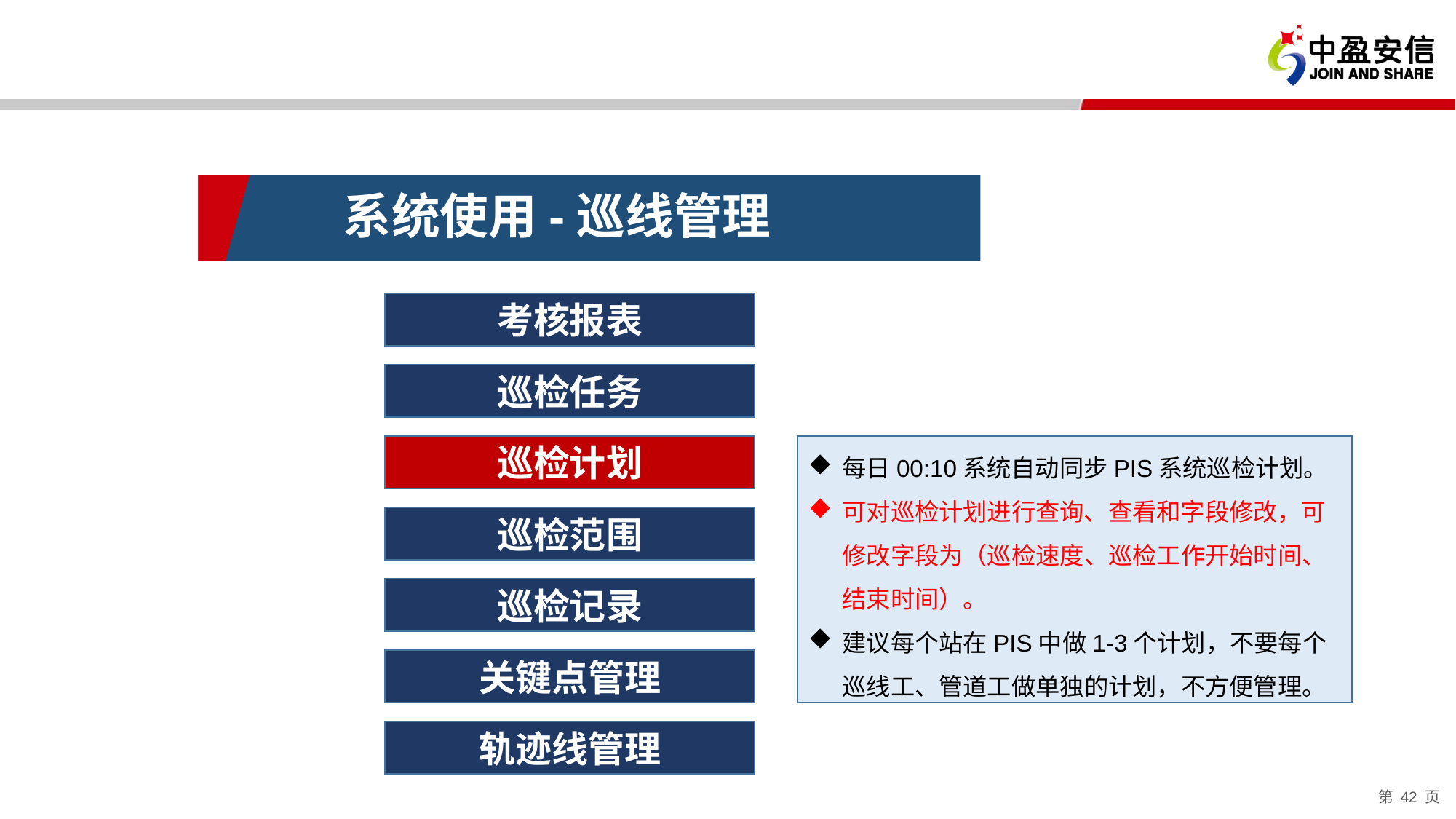

系统使用-巡线管理
考核报表
巡检任务
巡检计划
每日00:10系统自动同步PIS系统巡检计划。
可对巡检计划进行查询、查看和字段修改，可修改字段为（巡检速度、巡检工作开始时间、结束时间）。
建议每个站在PIS中做1-3个计划，不要每个巡线工、管道工做单独的计划，不方便管理。
巡检范围
巡检记录
关键点管理
轨迹线管理